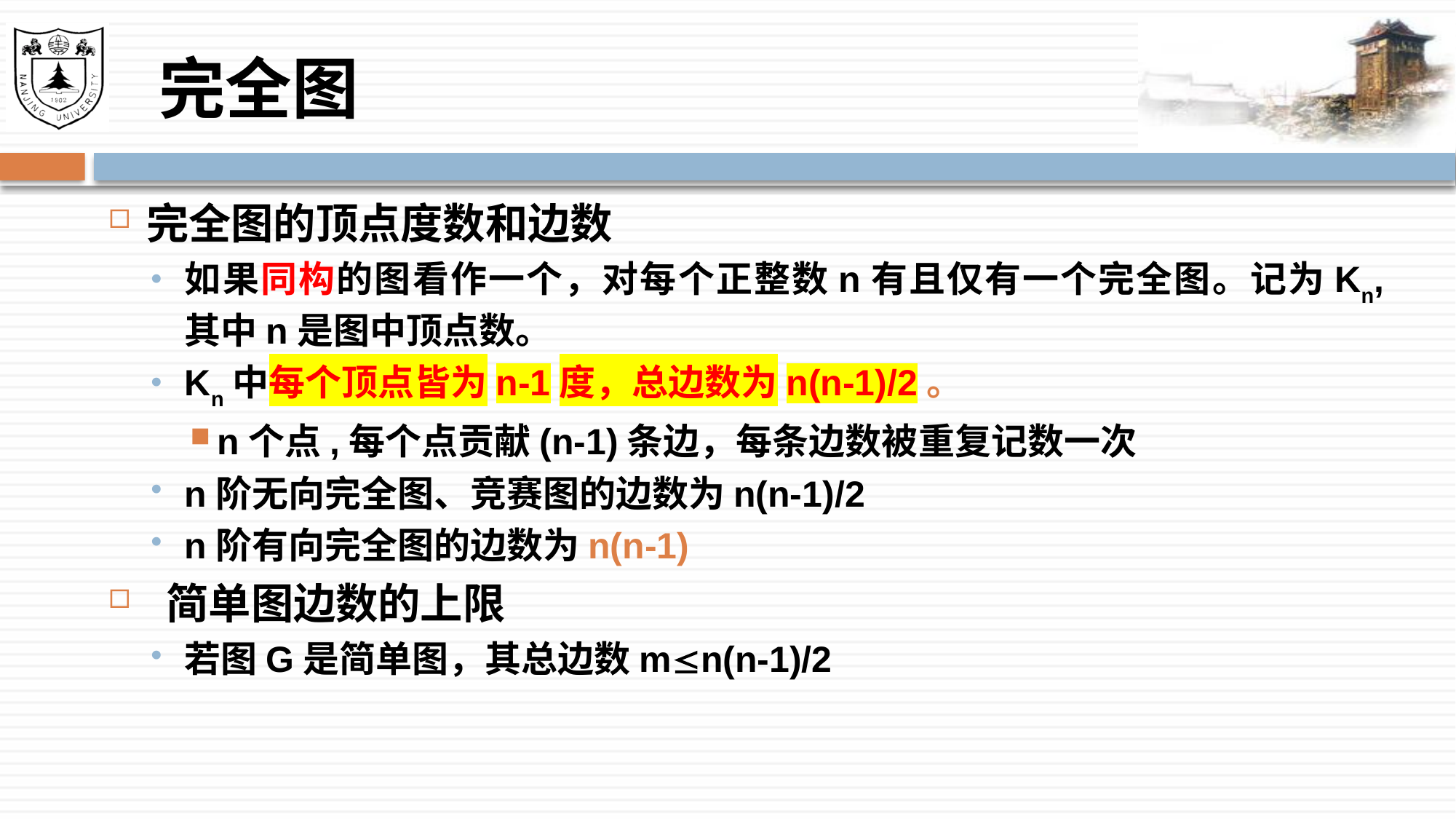

# 完全图
完全图的顶点度数和边数
如果同构的图看作一个，对每个正整数n有且仅有一个完全图。记为Kn, 其中n是图中顶点数。
Kn中每个顶点皆为n-1度，总边数为n(n-1)/2。
n个点,每个点贡献(n-1)条边，每条边数被重复记数一次
n阶无向完全图、竞赛图的边数为n(n-1)/2
n阶有向完全图的边数为n(n-1)
 简单图边数的上限
若图G是简单图，其总边数m≤n(n-1)/2